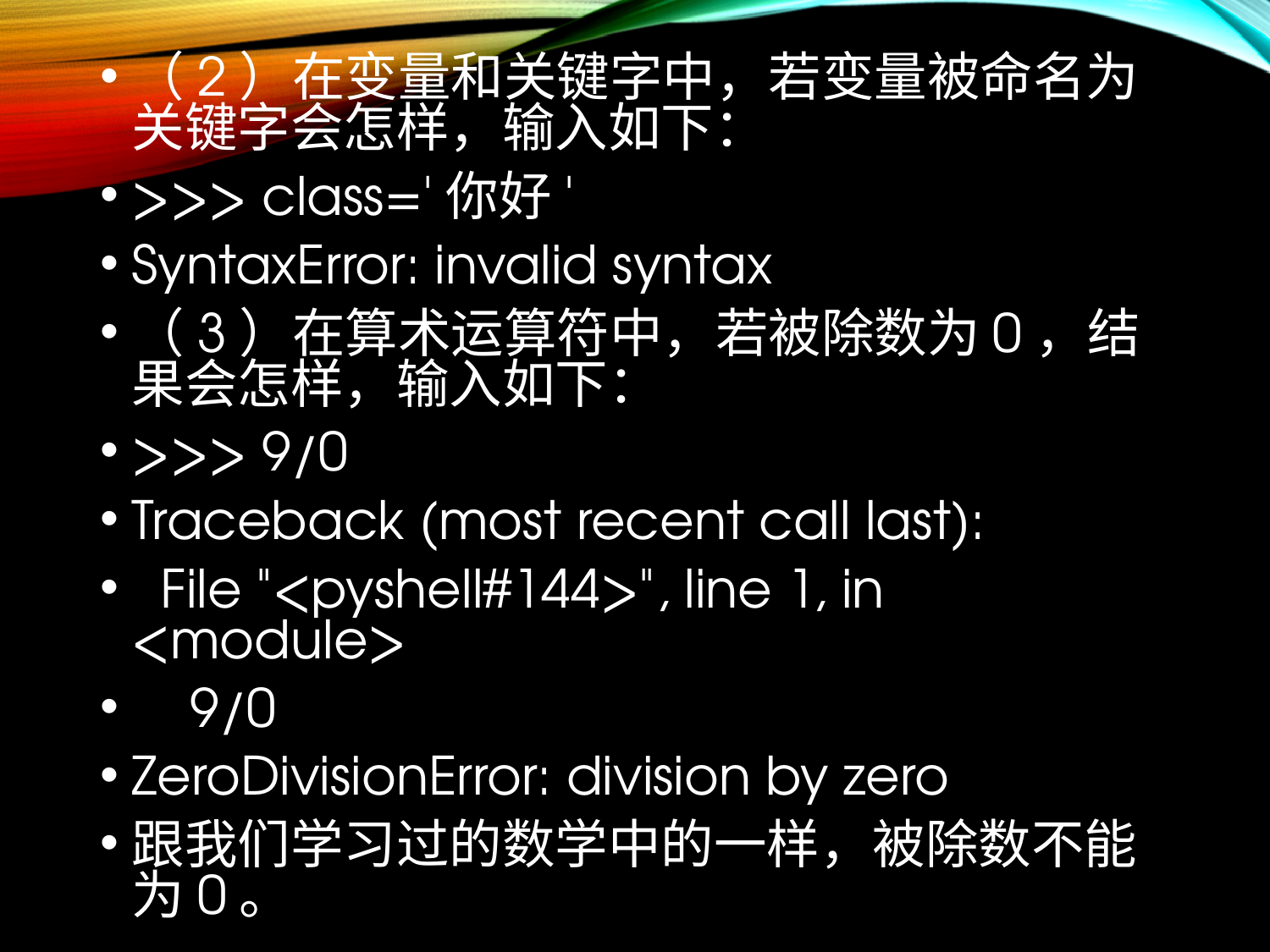

（2）在变量和关键字中，若变量被命名为关键字会怎样，输入如下：
>>> class='你好'
SyntaxError: invalid syntax
（3）在算术运算符中，若被除数为0，结果会怎样，输入如下：
>>> 9/0
Traceback (most recent call last):
  File "<pyshell#144>", line 1, in <module>
    9/0
ZeroDivisionError: division by zero
跟我们学习过的数学中的一样，被除数不能为0。